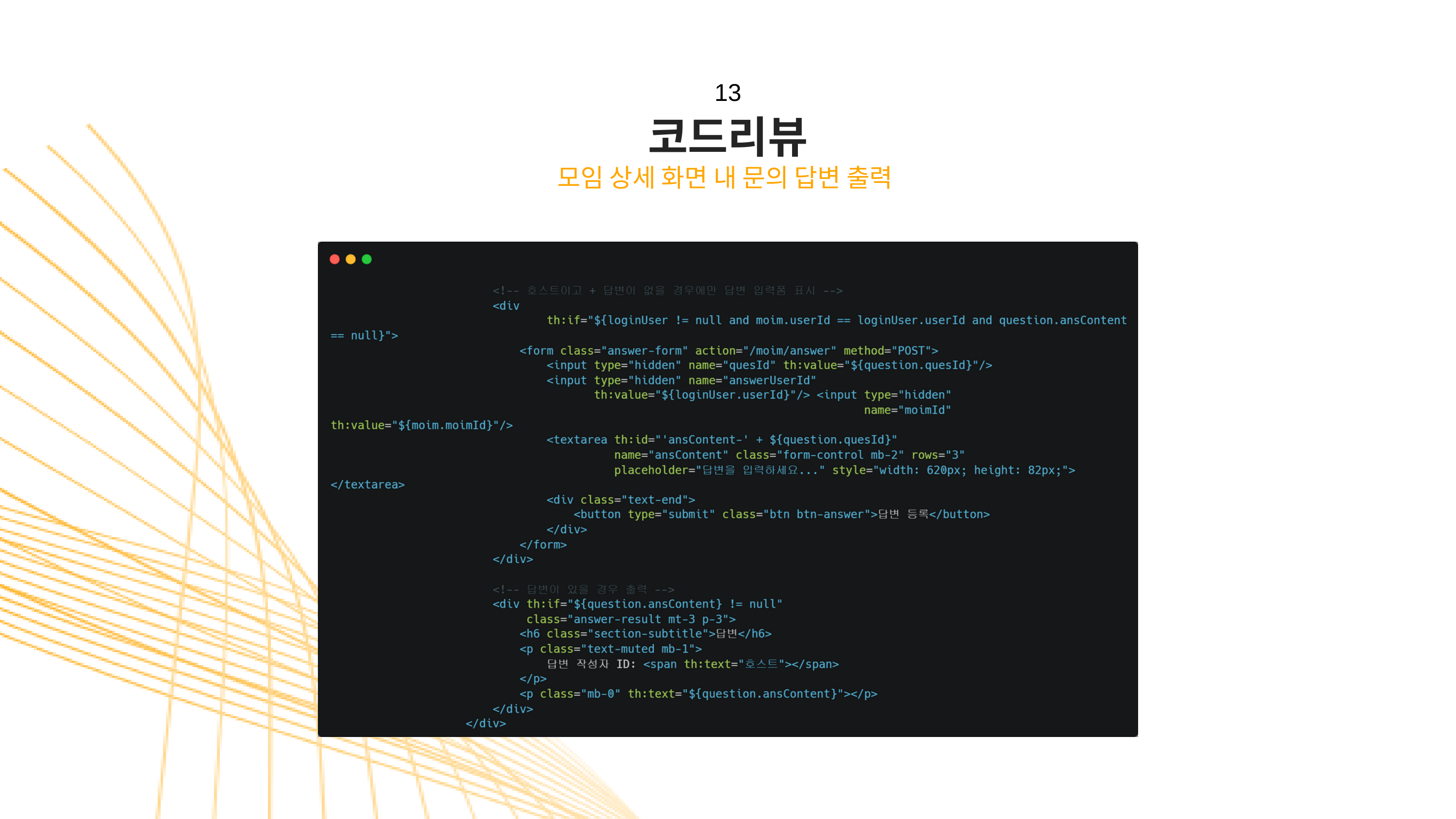

13
코드리뷰
모임 상세 화면 내 문의 답변 출력